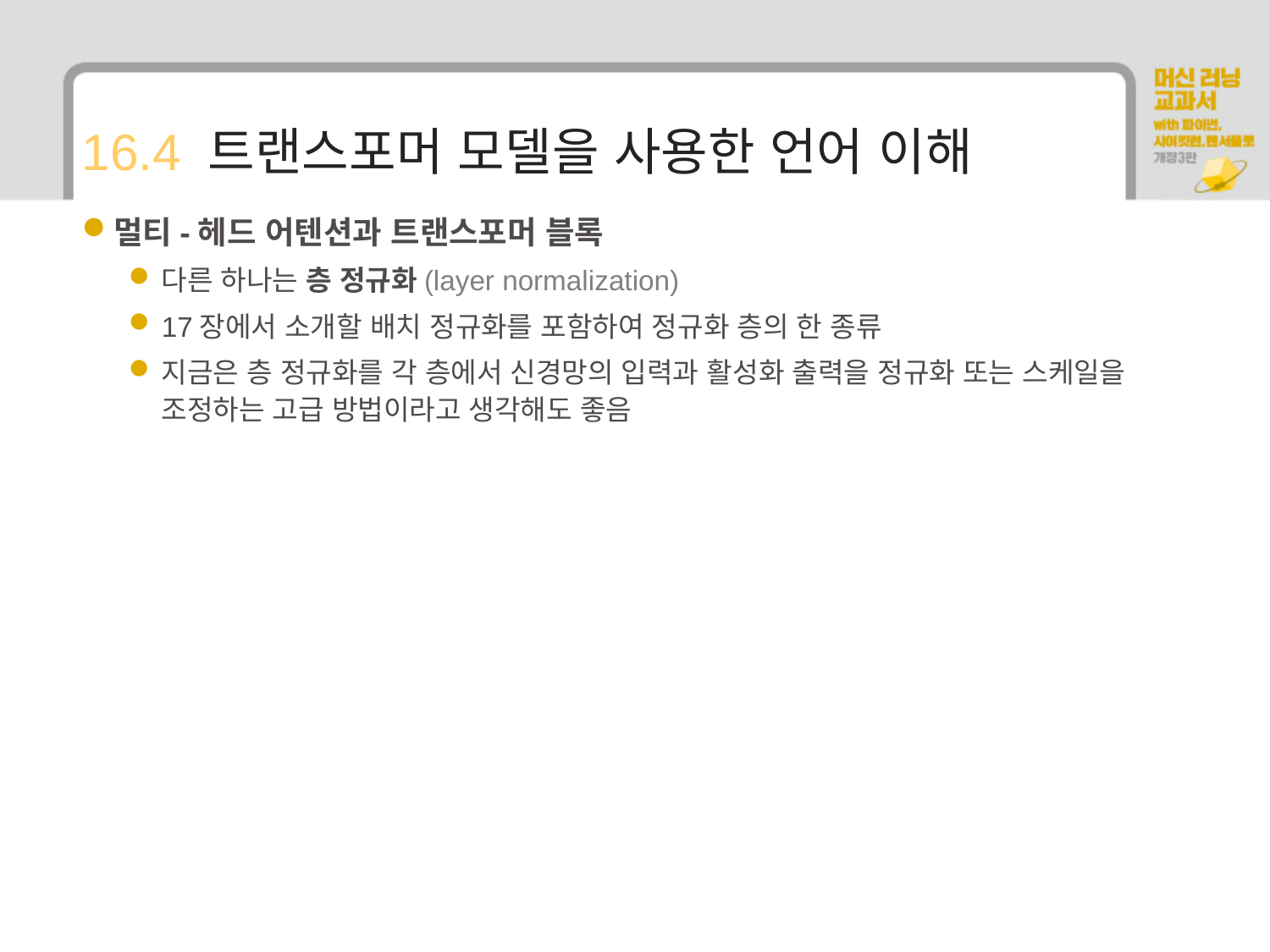

# 16.4 트랜스포머 모델을 사용한 언어 이해
멀티-헤드 어텐션과 트랜스포머 블록
다른 하나는 층 정규화(layer normalization)
17장에서 소개할 배치 정규화를 포함하여 정규화 층의 한 종류
지금은 층 정규화를 각 층에서 신경망의 입력과 활성화 출력을 정규화 또는 스케일을 조정하는 고급 방법이라고 생각해도 좋음